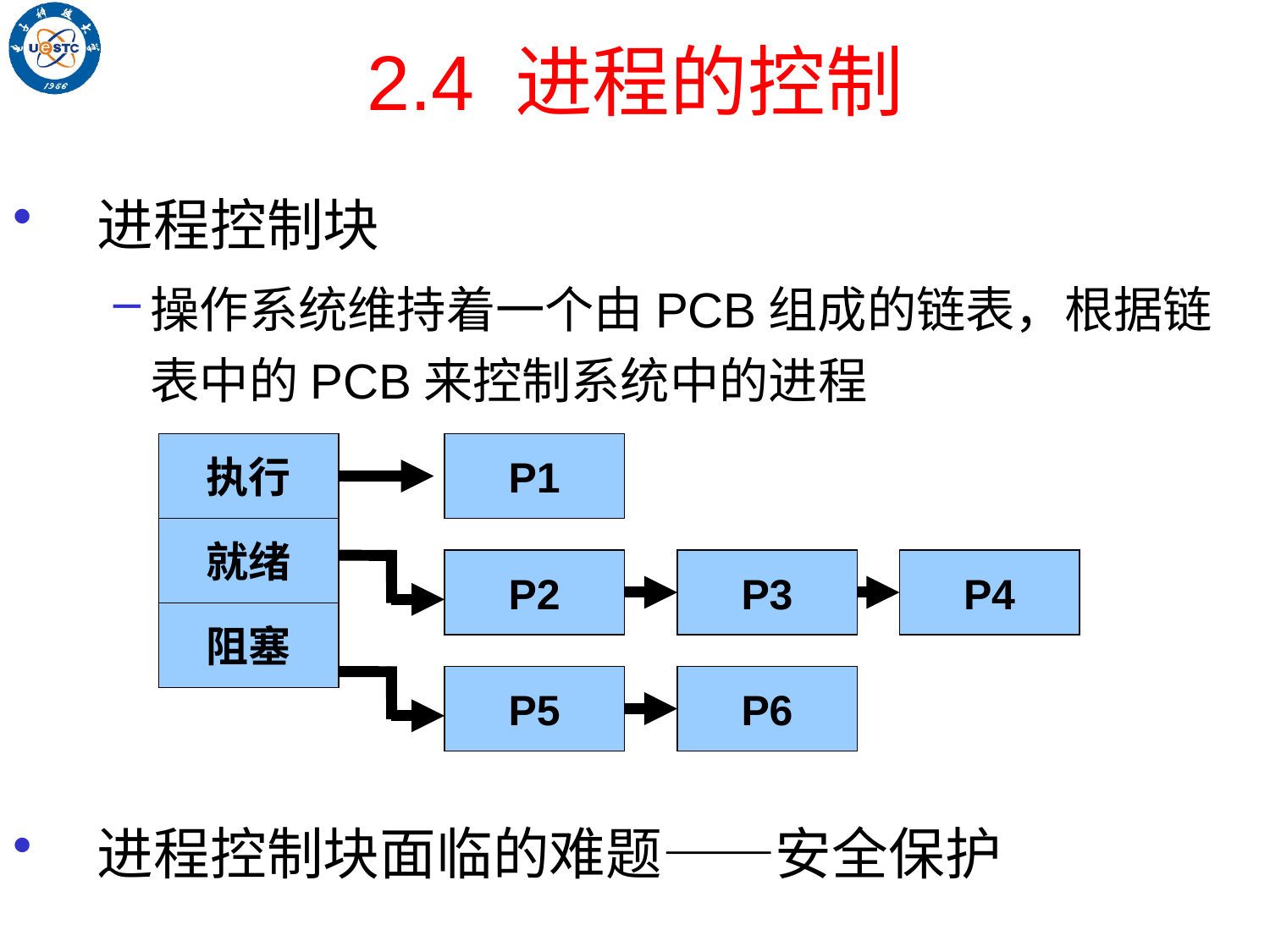

# 2.4 进程的控制
进程控制块
操作系统维持着一个由PCB组成的链表，根据链表中的PCB来控制系统中的进程

进程控制块面临的难题——安全保护
执行
P1

就绪

P2
P3
P4

阻塞

P5
P6